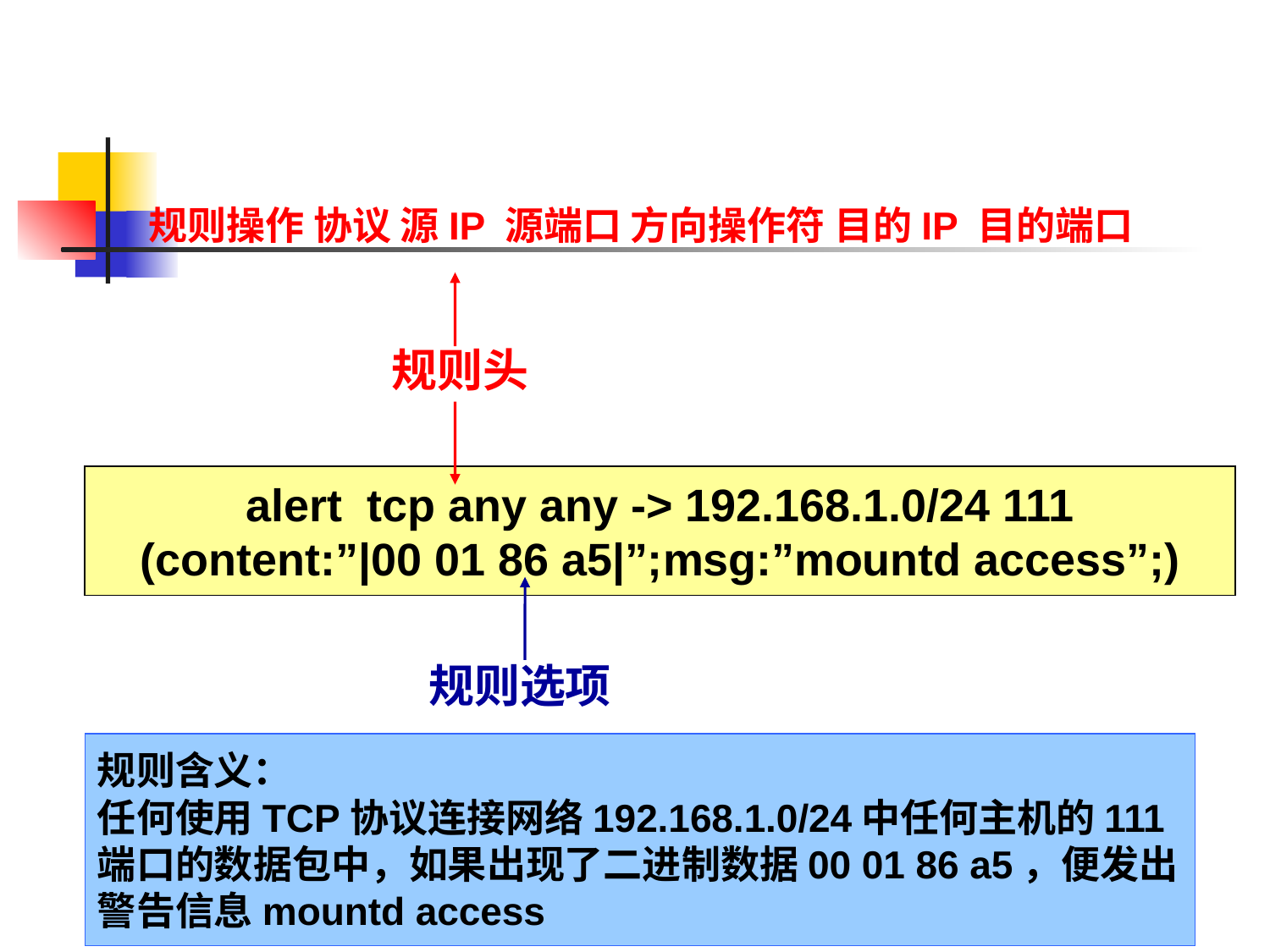

规则操作 协议 源IP 源端口 方向操作符 目的IP 目的端口

规则头

alert  tcp any any -> 192.168.1.0/24 111
(content:”|00 01 86 a5|”;msg:”mountd access”;)

规则选项
规则含义：
任何使用TCP协议连接网络192.168.1.0/24中任何主机的111端口的数据包中，如果出现了二进制数据00 01 86 a5，便发出警告信息mountd access